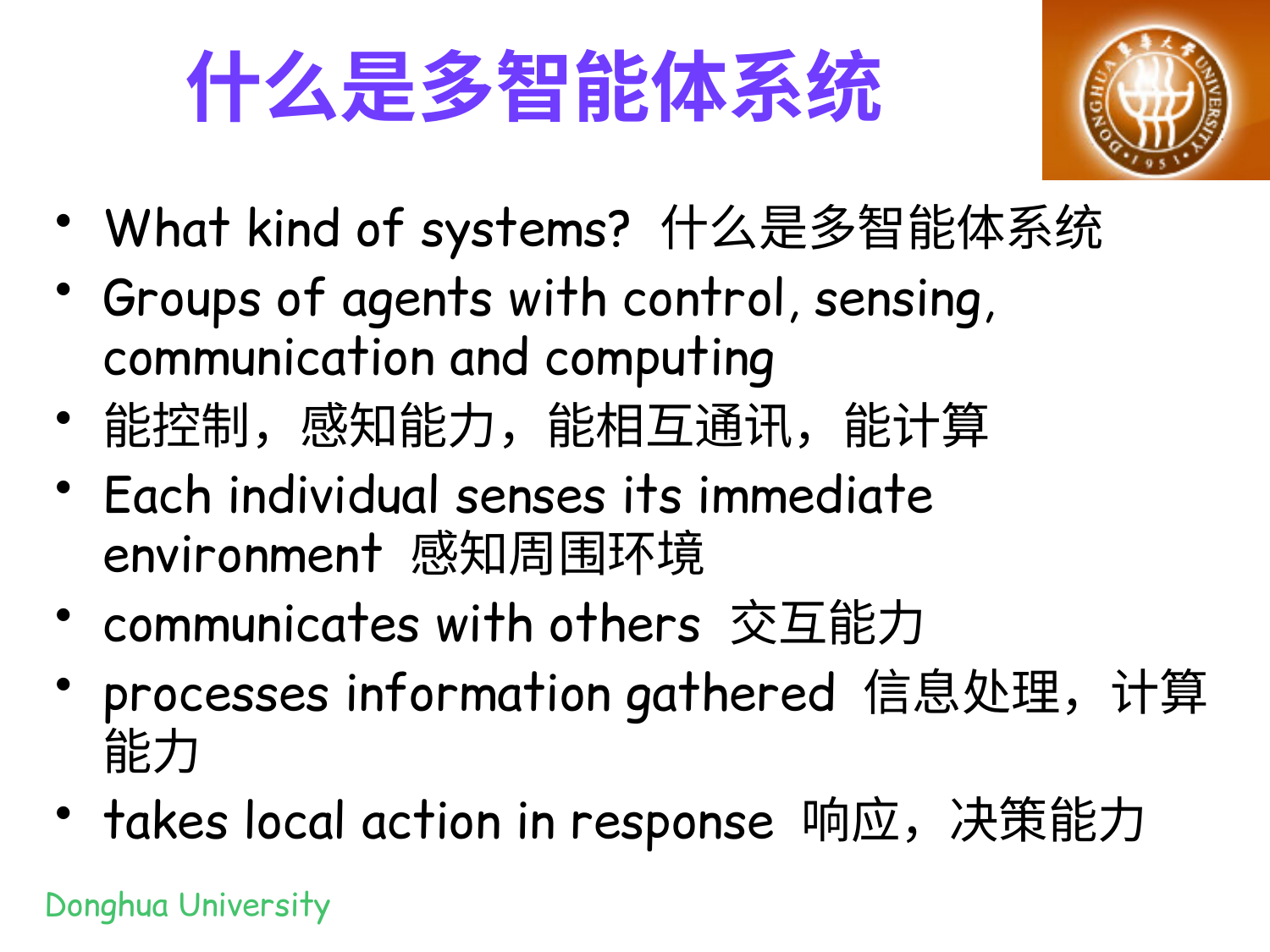

# 什么是多智能体系统
What kind of systems? 什么是多智能体系统
Groups of agents with control, sensing, communication and computing
能控制，感知能力，能相互通讯，能计算
Each individual senses its immediate   environment 感知周围环境
communicates with others 交互能力
processes information gathered 信息处理，计算能力
takes local action in response 响应，决策能力